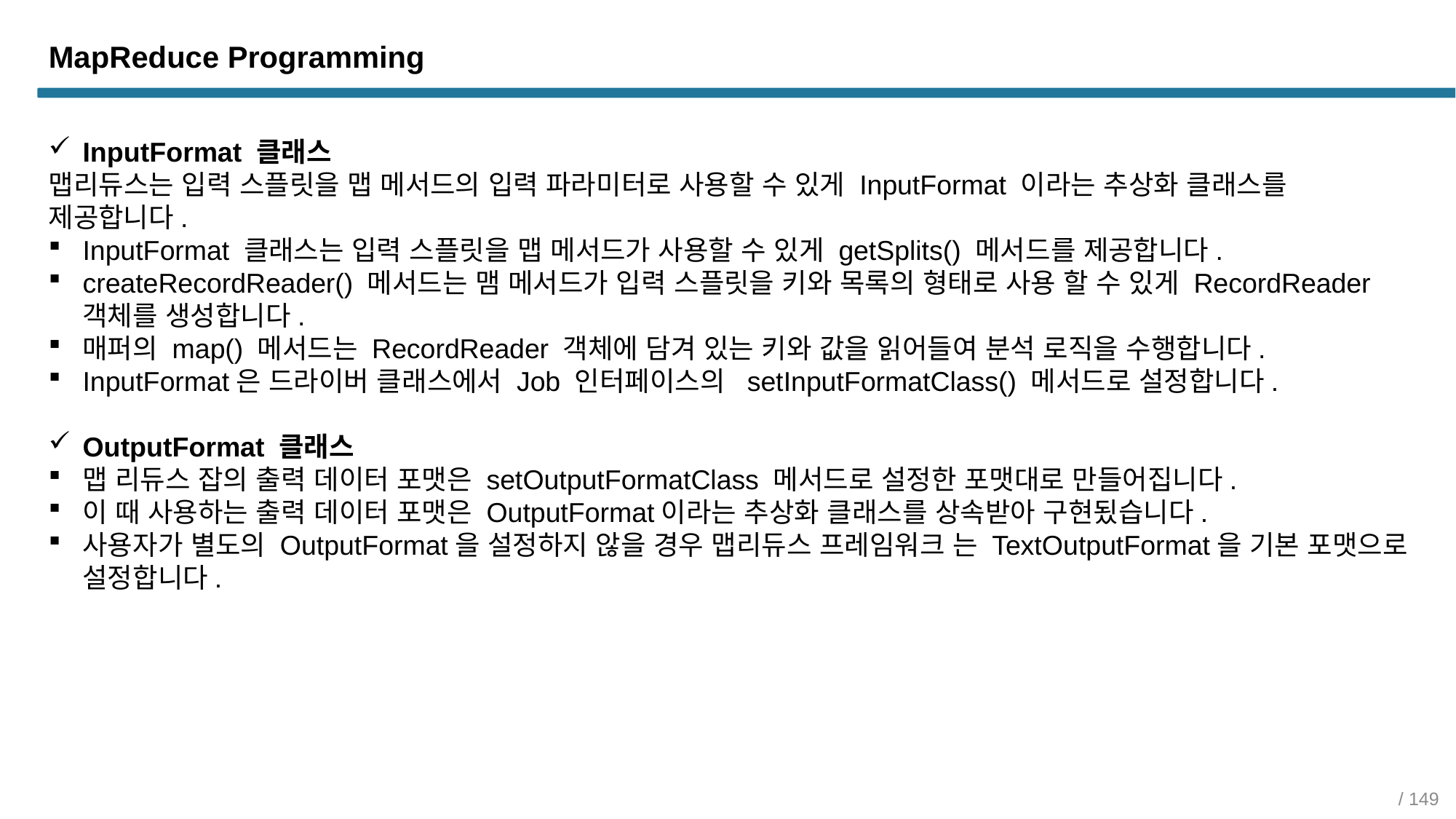

MapReduce Programming
InputFormat 클래스
맵리듀스는 입력 스플릿을 맵 메서드의 입력 파라미터로 사용할 수 있게 InputFormat 이라는 추상화 클래스를 제공합니다.
InputFormat 클래스는 입력 스플릿을 맵 메서드가 사용할 수 있게 getSplits() 메서드를 제공합니다.
createRecordReader() 메서드는 맴 메서드가 입력 스플릿을 키와 목록의 형태로 사용 할 수 있게 RecordReader 객체를 생성합니다.
매퍼의 map() 메서드는 RecordReader 객체에 담겨 있는 키와 값을 읽어들여 분석 로직을 수행합니다.
InputFormat은 드라이버 클래스에서 Job 인터페이스의  setInputFormatClass() 메서드로 설정합니다.

OutputFormat 클래스
맵 리듀스 잡의 출력 데이터 포맷은 setOutputFormatClass 메서드로 설정한 포맷대로 만들어집니다.
이 때 사용하는 출력 데이터 포맷은 OutputFormat이라는 추상화 클래스를 상속받아 구현됬습니다.
사용자가 별도의 OutputFormat을 설정하지 않을 경우 맵리듀스 프레임워크 는 TextOutputFormat을 기본 포맷으로 설정합니다.
/ 149